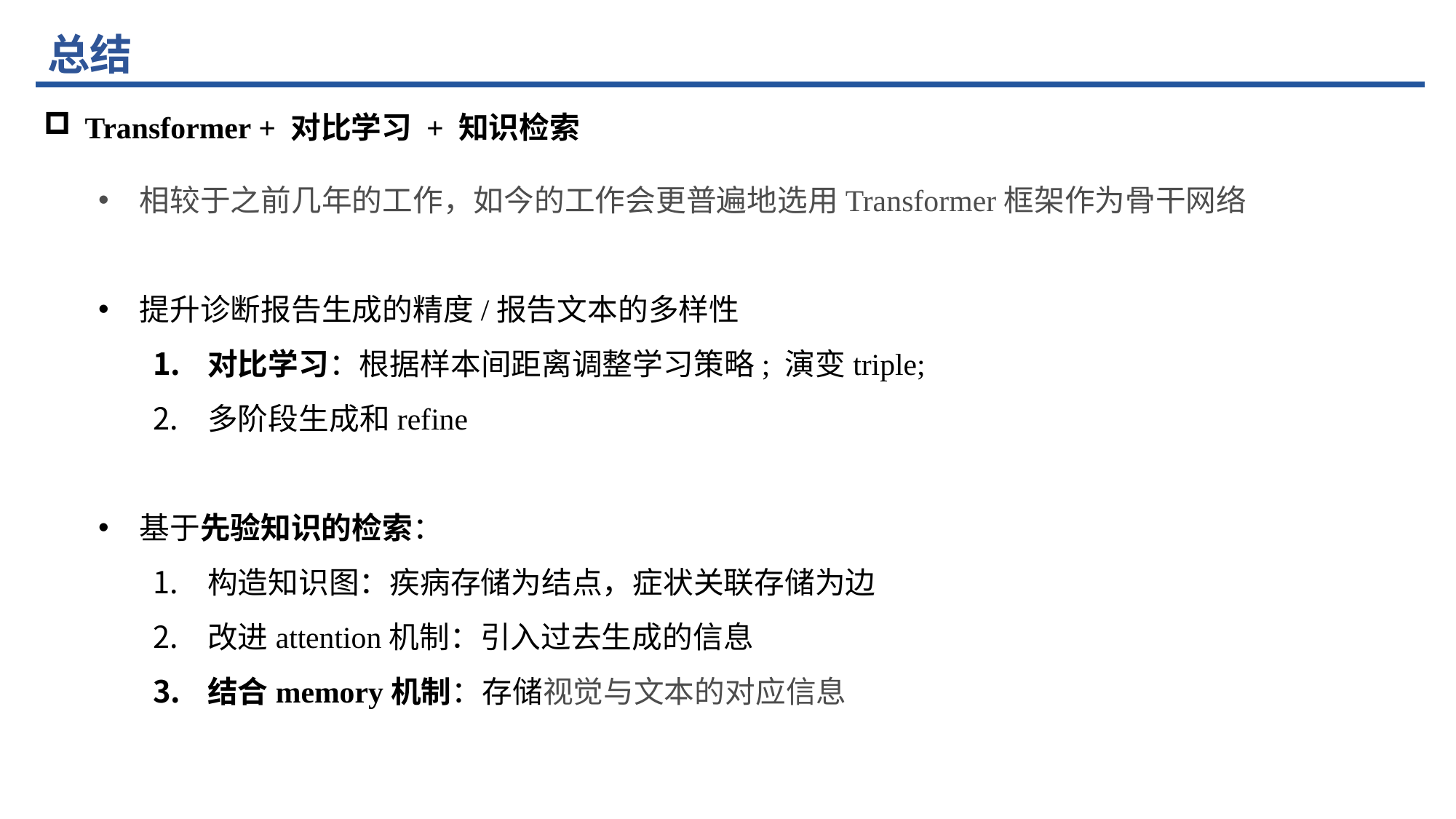

总结
Transformer + 对比学习 + 知识检索

相较于之前几年的工作，如今的工作会更普遍地选用Transformer框架作为骨干网络

提升诊断报告生成的精度/报告文本的多样性
对比学习：根据样本间距离调整学习策略; 演变triple;
多阶段生成和refine

基于先验知识的检索：
构造知识图：疾病存储为结点，症状关联存储为边
改进attention机制：引入过去生成的信息
结合memory机制：存储视觉与文本的对应信息